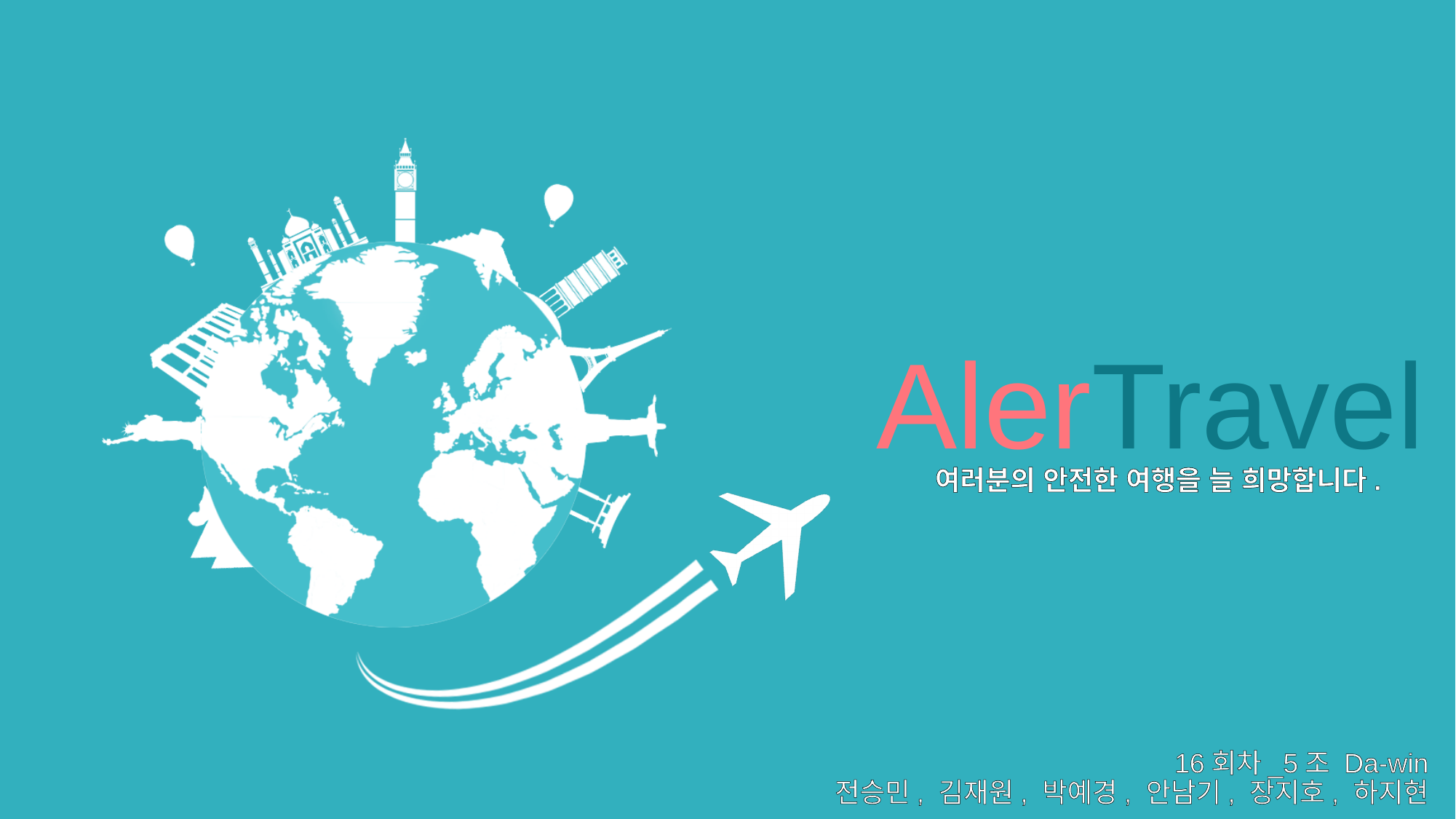

# AlerTravel
여러분의 안전한 여행을 늘 희망합니다.
16회차_5조 Da-win
전승민, 김재원, 박예경, 안남기, 장지호, 하지현